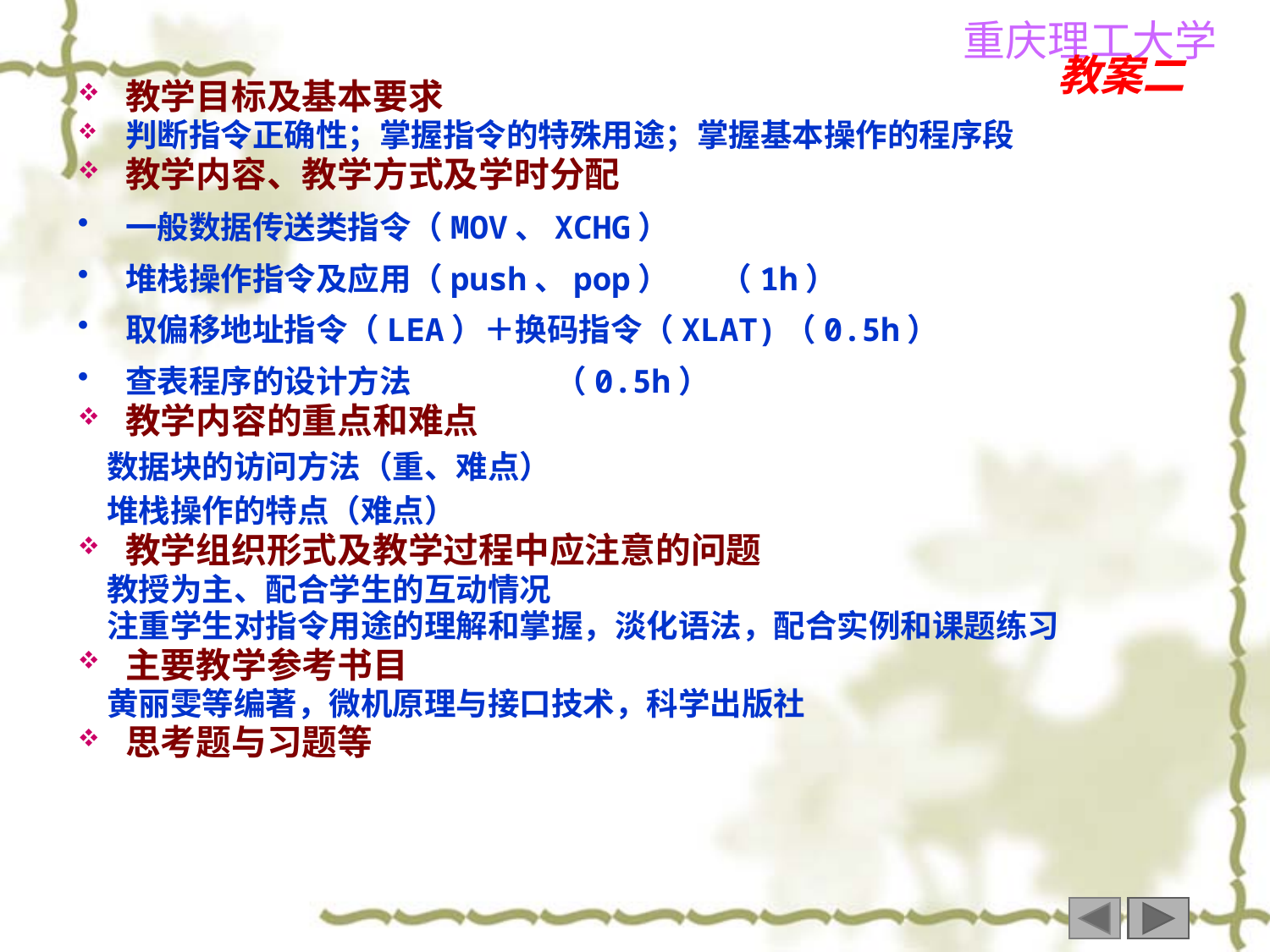

教案二
教学目标及基本要求
判断指令正确性；掌握指令的特殊用途；掌握基本操作的程序段
教学内容、教学方式及学时分配
一般数据传送类指令（MOV、XCHG）
堆栈操作指令及应用（push、pop）       （1h）
取偏移地址指令（LEA）＋换码指令（XLAT)（0.5h）
查表程序的设计方法                    （0.5h）
教学内容的重点和难点
   数据块的访问方法（重、难点）
   堆栈操作的特点（难点）
教学组织形式及教学过程中应注意的问题
   教授为主、配合学生的互动情况
   注重学生对指令用途的理解和掌握，淡化语法，配合实例和课题练习
主要教学参考书目
   黄丽雯等编著，微机原理与接口技术，科学出版社
思考题与习题等